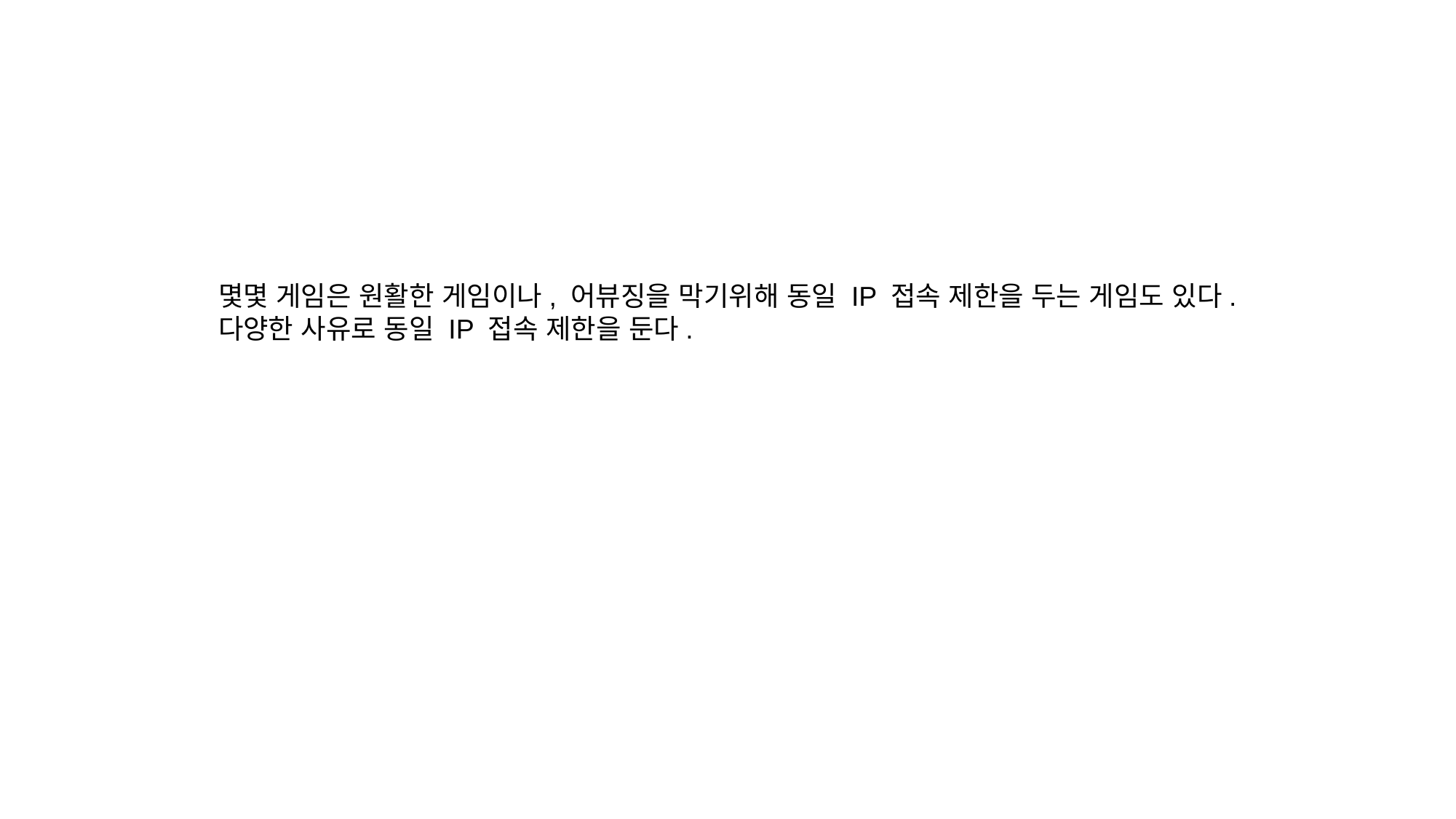

몇몇 게임은 원활한 게임이나, 어뷰징을 막기위해 동일 IP 접속 제한을 두는 게임도 있다.
다양한 사유로 동일 IP 접속 제한을 둔다.